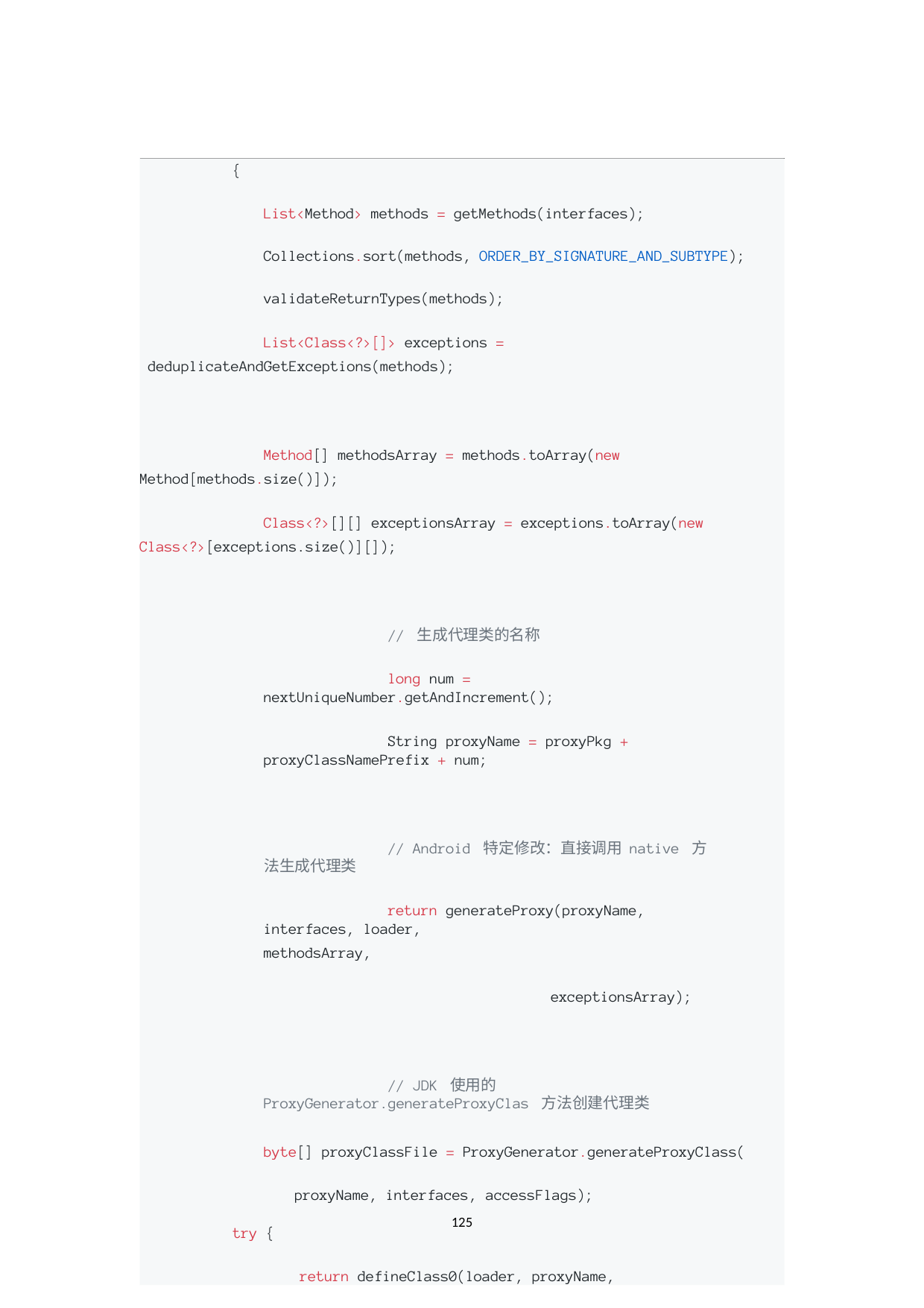

{
List<Method> methods = getMethods(interfaces);  Collections.sort(methods, ORDER_BY_SIGNATURE_AND_SUBTYPE);  validateReturnTypes(methods);

List<Class<?>[]> exceptions =  deduplicateAndGetExceptions(methods);

Method[] methodsArray = methods.toArray(new  Method[methods.size()]);

Class<?>[][] exceptionsArray = exceptions.toArray(new  Class<?>[exceptions.size()][]);

// 生成代理类的名称

long num = nextUniqueNumber.getAndIncrement();

String proxyName = proxyPkg + proxyClassNamePrefix + num;

// Android 特定修改：直接调用 native 方法生成代理类

return generateProxy(proxyName, interfaces, loader,
methodsArray,

exceptionsArray);

// JDK 使用的 ProxyGenerator.generateProxyClas 方法创建代理类
byte[] proxyClassFile = ProxyGenerator.generateProxyClass(  proxyName, interfaces, accessFlags);

try {

return defineClass0(loader, proxyName,
125